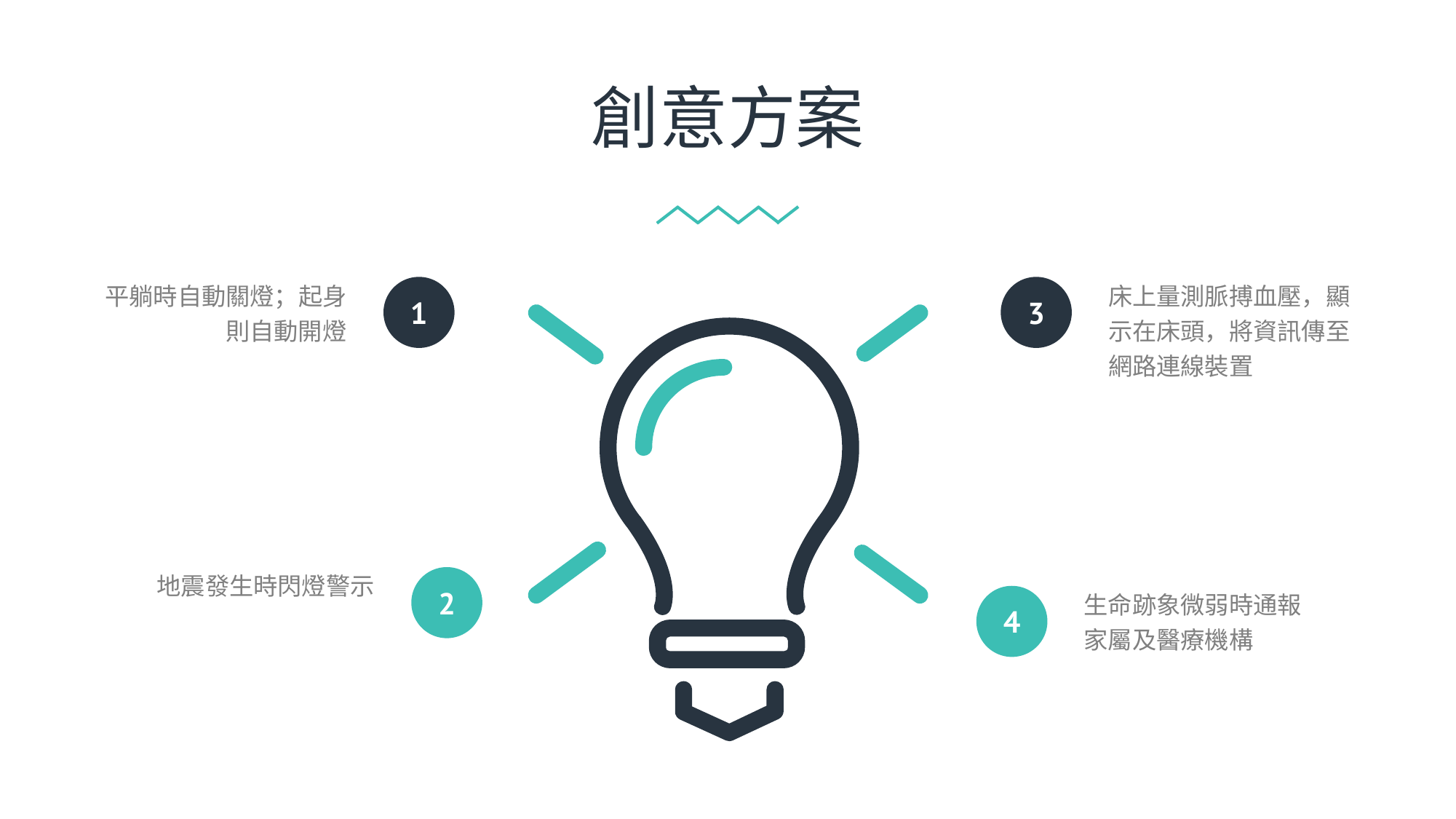

創意方案
平躺時自動關燈；起身則自動開燈

1
床上量測脈搏血壓，顯示在床頭，將資訊傳至網路連線裝置

3

地震發生時閃燈警示

2
生命跡象微弱時通報家屬及醫療機構

4